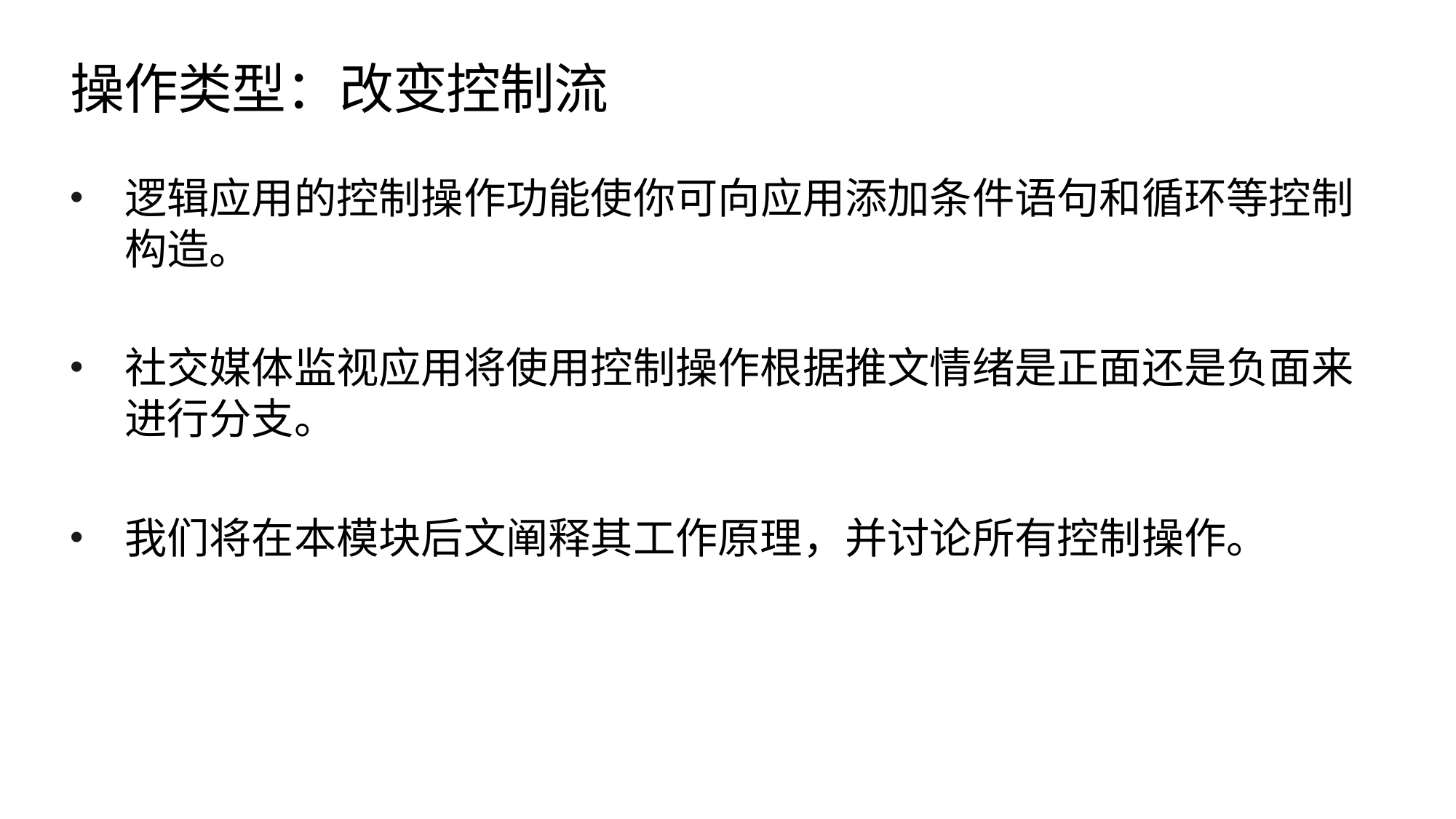

# 操作类型：改变控制流
逻辑应用的控制操作功能使你可向应用添加条件语句和循环等控制构造。

社交媒体监视应用将使用控制操作根据推文情绪是正面还是负面来进行分支。

我们将在本模块后文阐释其工作原理，并讨论所有控制操作。